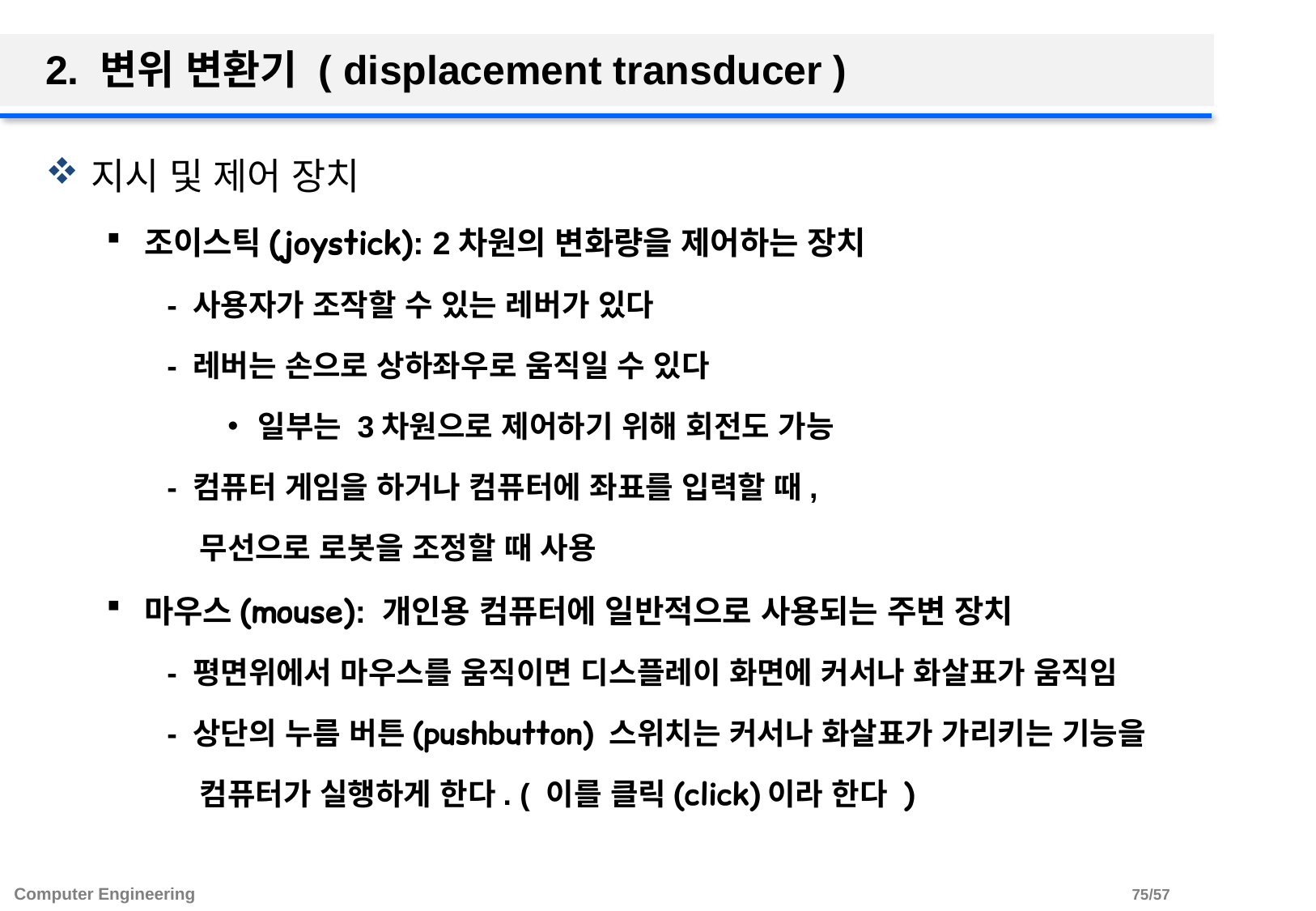

# 2. 변위 변환기 ( displacement transducer )
지시 및 제어 장치
조이스틱(joystick): 2차원의 변화량을 제어하는 장치
- 사용자가 조작할 수 있는 레버가 있다
- 레버는 손으로 상하좌우로 움직일 수 있다
일부는 3차원으로 제어하기 위해 회전도 가능
- 컴퓨터 게임을 하거나 컴퓨터에 좌표를 입력할 때,
   무선으로 로봇을 조정할 때 사용
마우스(mouse): 개인용 컴퓨터에 일반적으로 사용되는 주변 장치
- 평면위에서 마우스를 움직이면 디스플레이 화면에 커서나 화살표가 움직임
- 상단의 누름 버튼(pushbutton) 스위치는 커서나 화살표가 가리키는 기능을
   컴퓨터가 실행하게 한다. ( 이를 클릭(click)이라 한다 )